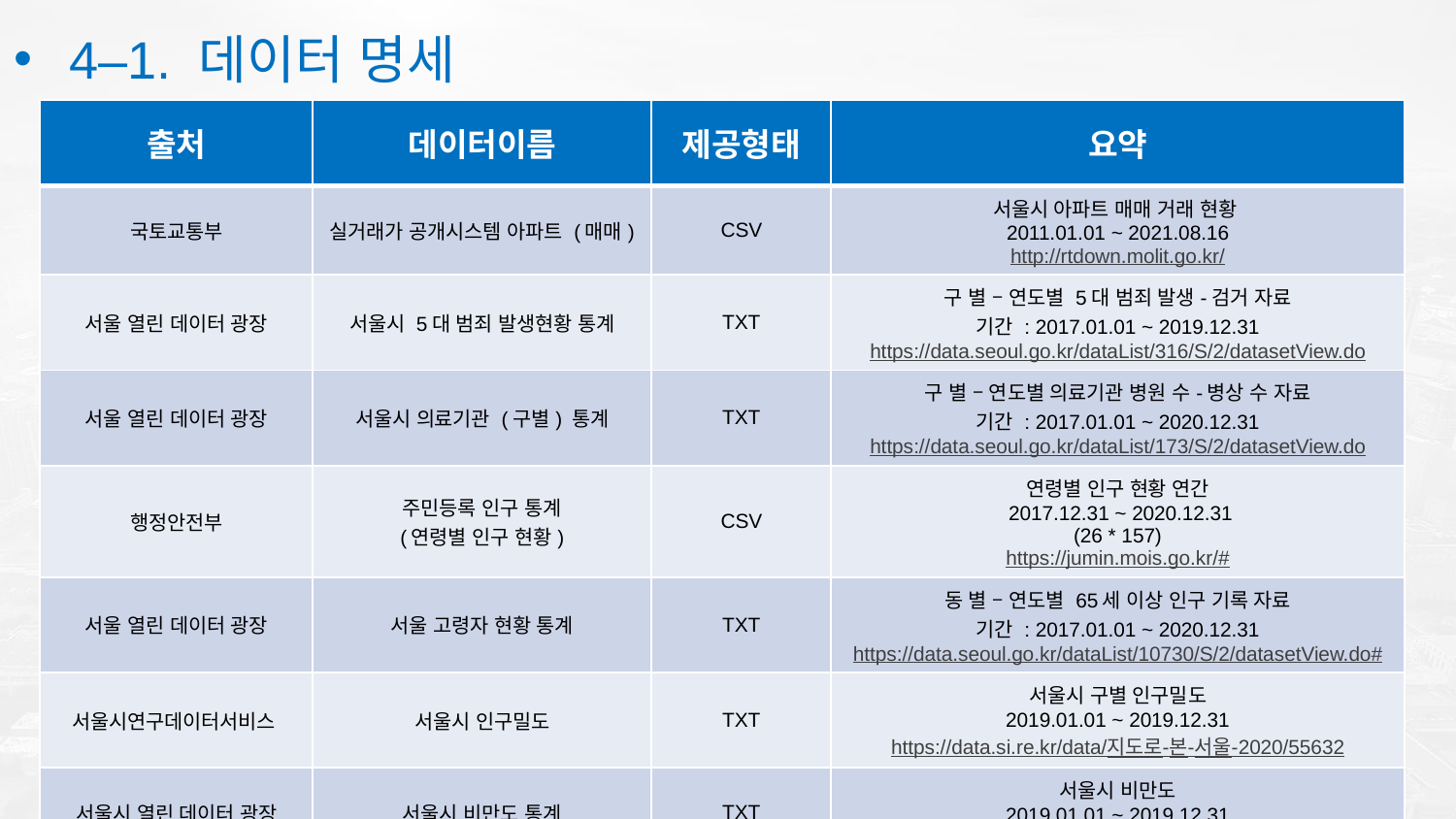

4–1. 데이터 명세
| 출처 | 데이터이름 | 제공형태 | 요약 |
| --- | --- | --- | --- |
| 국토교통부 | 실거래가 공개시스템 아파트 (매매) | CSV | 서울시 아파트 매매 거래 현황 2011.01.01 ~ 2021.08.16 http://rtdown.molit.go.kr/ |
| 서울 열린 데이터 광장 | 서울시 5대 범죄 발생현황 통계 | TXT | 구 별 – 연도별 5대 범죄 발생-검거 자료 기간 : 2017.01.01 ~ 2019.12.31 https://data.seoul.go.kr/dataList/316/S/2/datasetView.do |
| 서울 열린 데이터 광장 | 서울시 의료기관 (구별) 통계 | TXT | 구 별 – 연도별 의료기관 병원 수-병상 수 자료 기간 : 2017.01.01 ~ 2020.12.31 https://data.seoul.go.kr/dataList/173/S/2/datasetView.do |
| 행정안전부 | 주민등록 인구 통계 (연령별 인구 현황) | CSV | 연령별 인구 현황 연간 2017.12.31 ~ 2020.12.31 (26 \* 157) https://jumin.mois.go.kr/# |
| 서울 열린 데이터 광장 | 서울 고령자 현황 통계 | TXT | 동 별 – 연도별 65세 이상 인구 기록 자료 기간 : 2017.01.01 ~ 2020.12.31 https://data.seoul.go.kr/dataList/10730/S/2/datasetView.do# |
| 서울시연구데이터서비스 | 서울시 인구밀도 | TXT | 서울시 구별 인구밀도 2019.01.01 ~ 2019.12.31 https://data.si.re.kr/data/지도로-본-서울-2020/55632 |
| 서울시 열린 데이터 광장 | 서울시 비만도 통계 | TXT | 서울시 비만도 2019.01.01 ~ 2019.12.31 https://data.seoul.go.kr/dataList/23/A/2/datasetView.do |